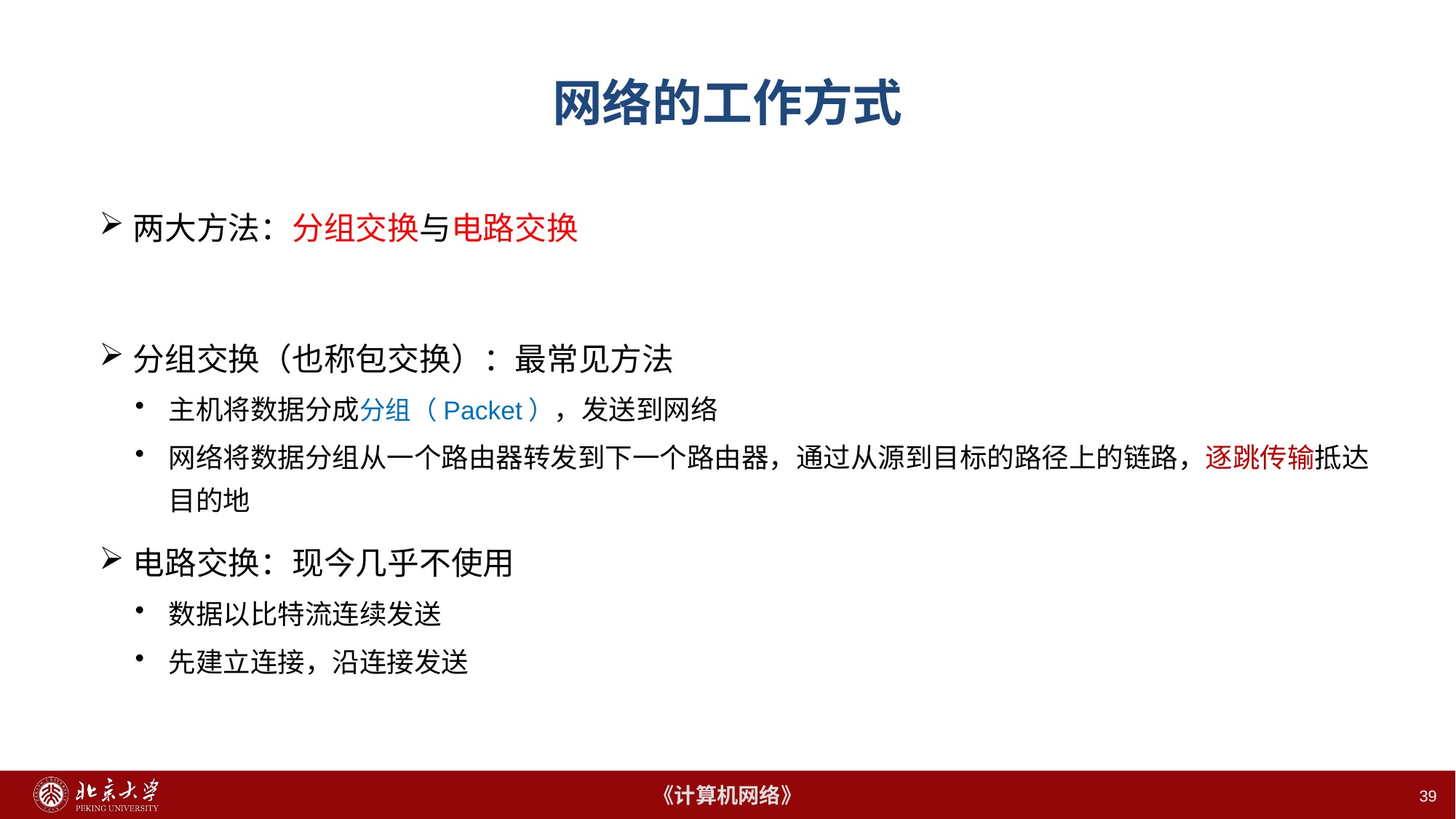

# 网络的工作方式
两大方法：分组交换与电路交换

分组交换（也称包交换）：最常见方法
主机将数据分成分组（Packet），发送到网络
网络将数据分组从一个路由器转发到下一个路由器，通过从源到目标的路径上的链路，逐跳传输抵达目的地
电路交换：现今几乎不使用
数据以比特流连续发送
先建立连接，沿连接发送
39